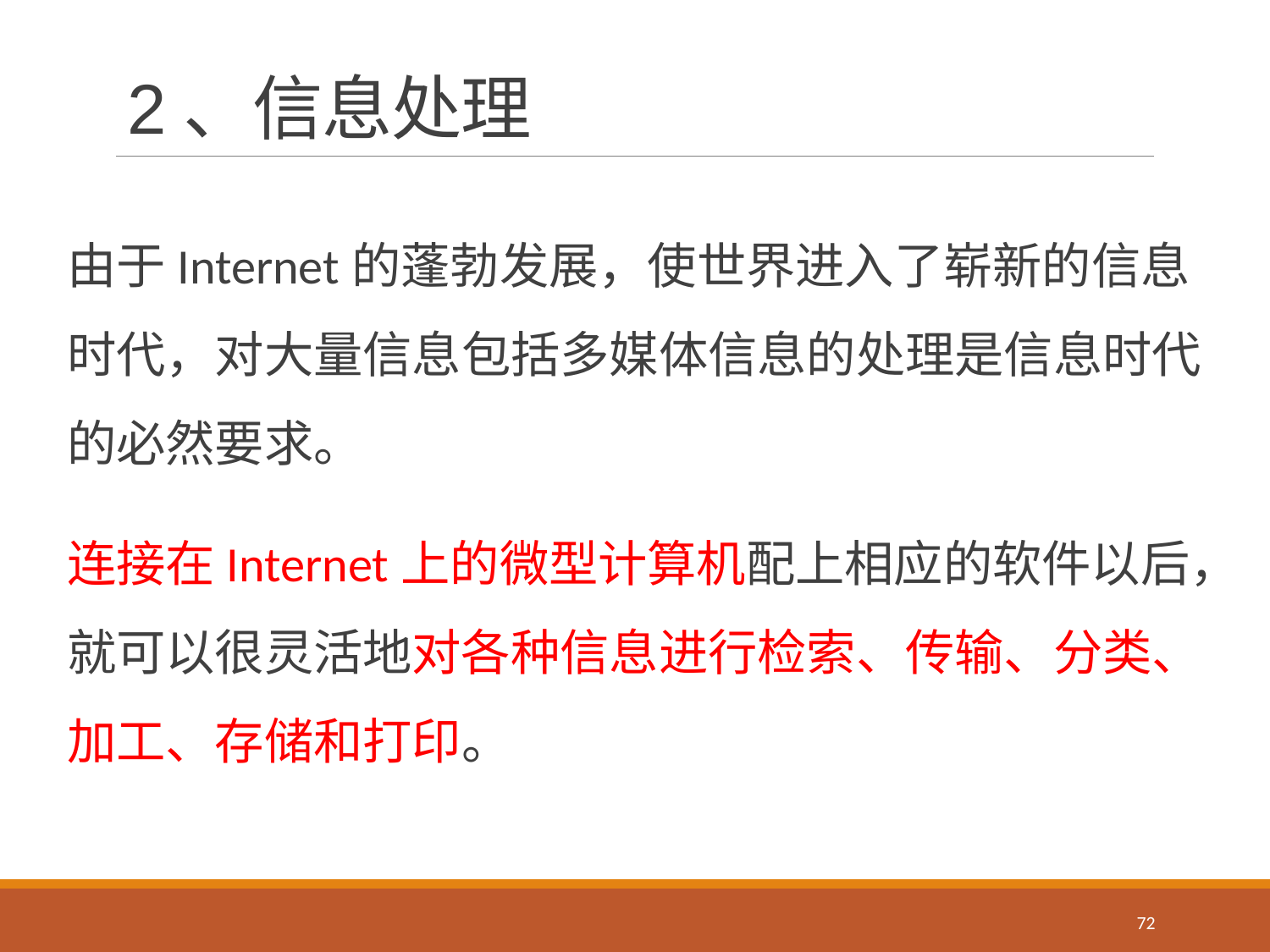

# 2、信息处理
由于Internet的蓬勃发展，使世界进入了崭新的信息时代，对大量信息包括多媒体信息的处理是信息时代的必然要求。
连接在Internet上的微型计算机配上相应的软件以后，就可以很灵活地对各种信息进行检索、传输、分类、加工、存储和打印。

72